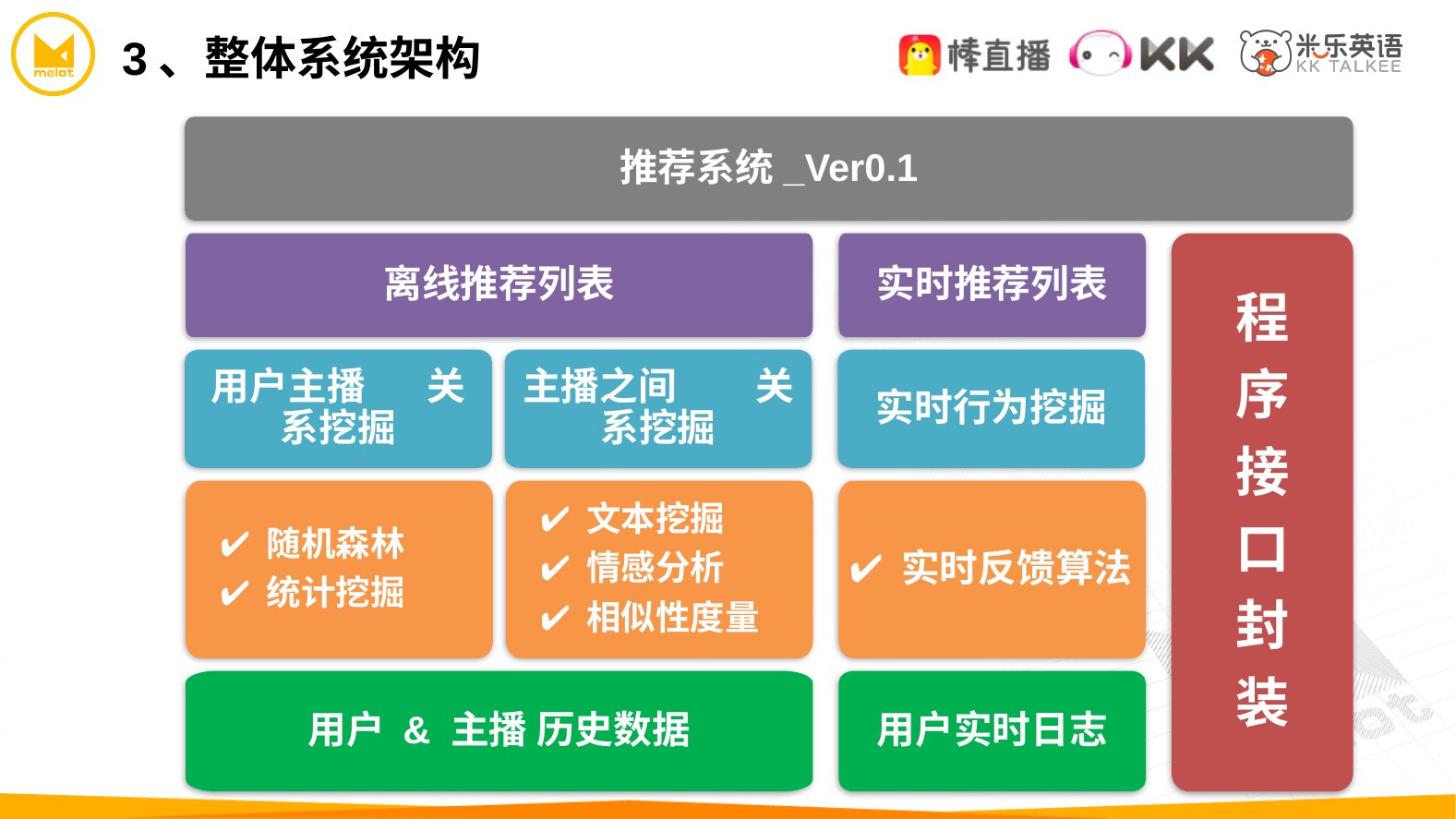

3、整体系统架构
推荐系统_Ver0.1
离线推荐列表
实时推荐列表
程
序
接
口
封
装
用户主播       关系挖掘
主播之间         关系挖掘
实时行为挖掘
   ✔ 随机森林
   ✔ 统计挖掘
   ✔ 文本挖掘
   ✔ 情感分析
   ✔ 相似性度量
✔ 实时反馈算法
用户 & 主播 历史数据
用户实时日志